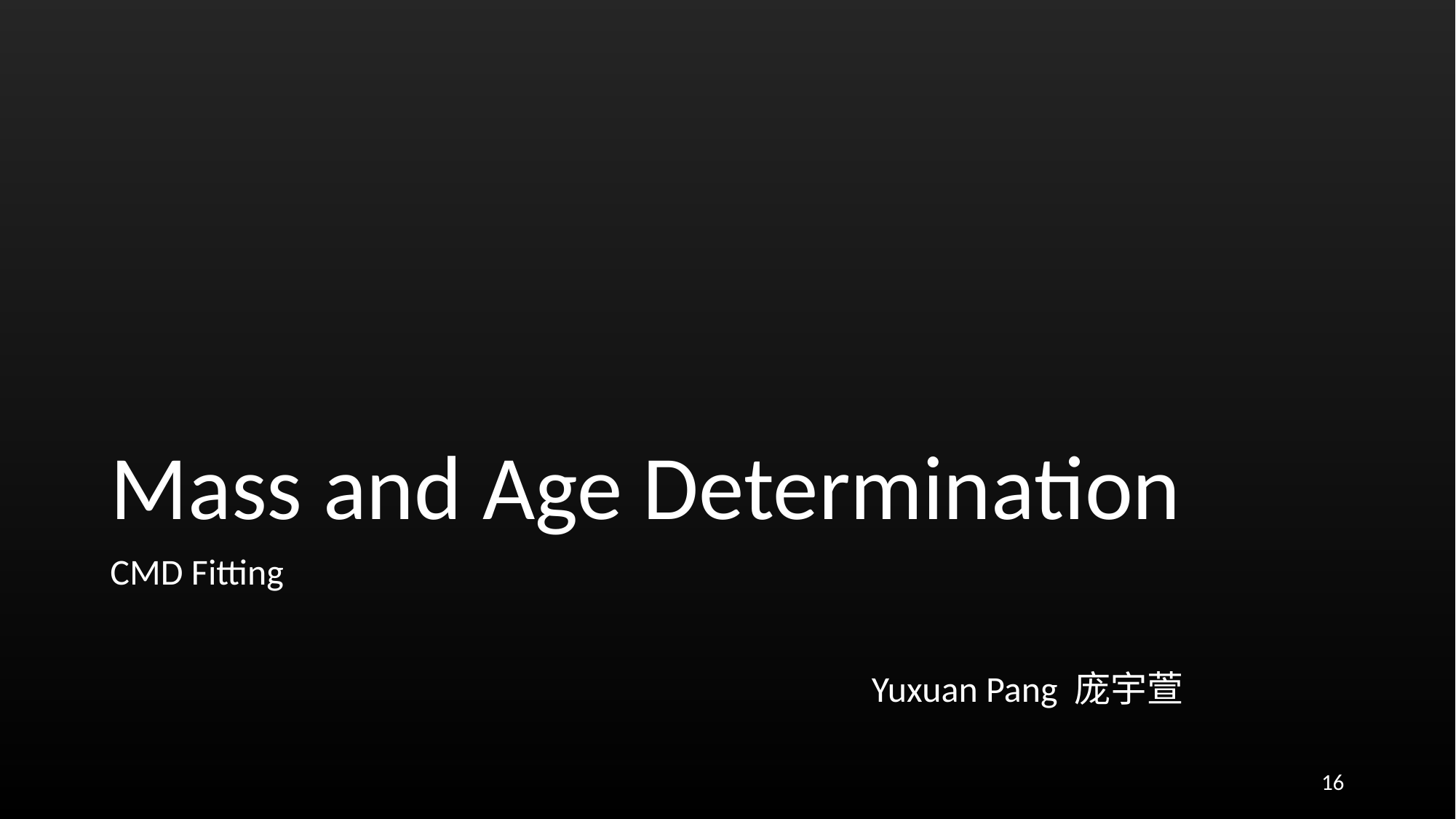

# Mass and Age Determination
CMD Fitting
Yuxuan Pang 庞宇萱
16